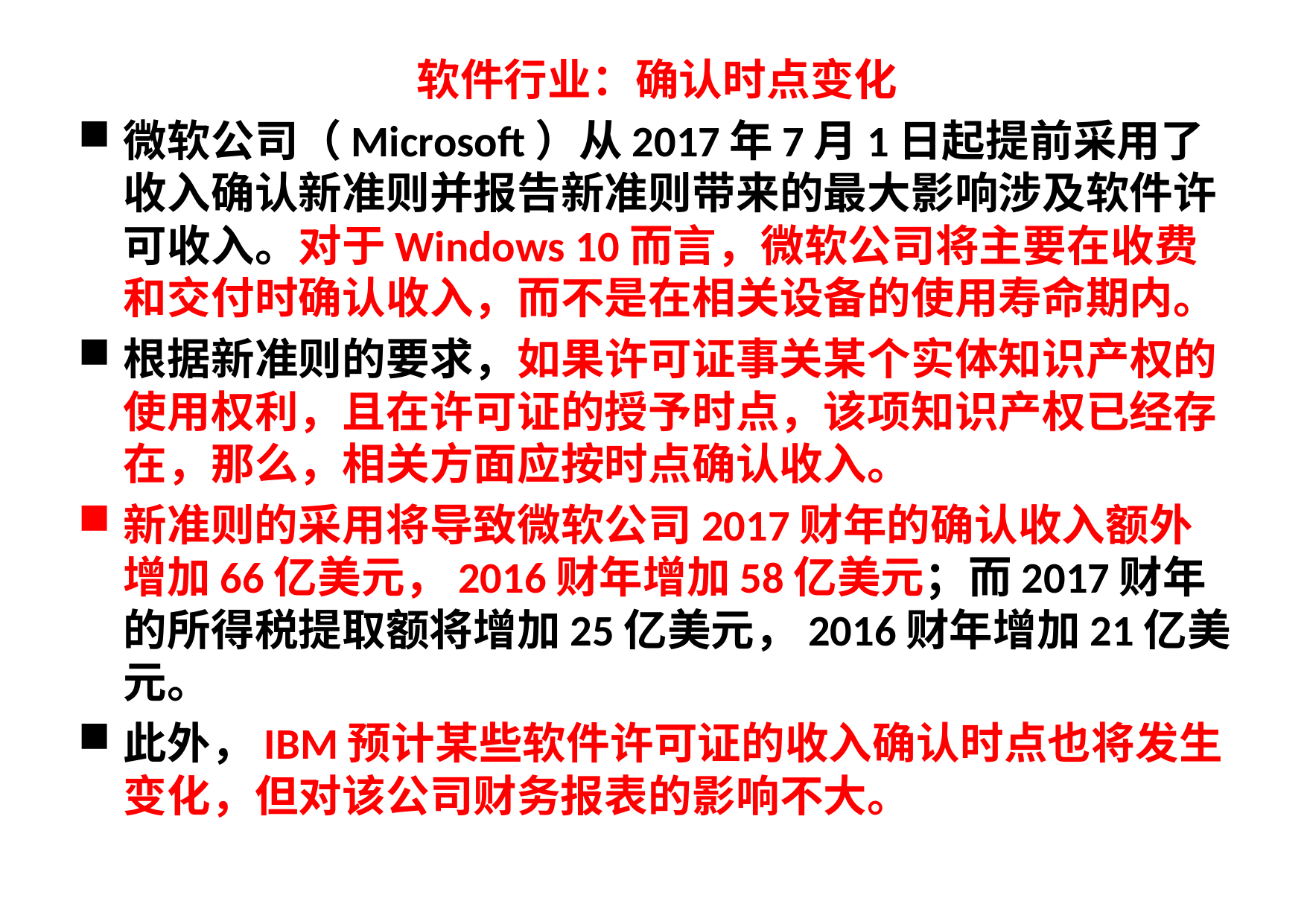

软件行业：确认时点变化
微软公司（Microsoft）从2017年7月1日起提前采用了收入确认新准则并报告新准则带来的最大影响涉及软件许可收入。对于Windows 10而言，微软公司将主要在收费和交付时确认收入，而不是在相关设备的使用寿命期内。
根据新准则的要求，如果许可证事关某个实体知识产权的使用权利，且在许可证的授予时点，该项知识产权已经存在，那么，相关方面应按时点确认收入。
新准则的采用将导致微软公司2017财年的确认收入额外增加66亿美元，2016财年增加58亿美元；而2017财年的所得税提取额将增加25亿美元，2016财年增加21亿美元。
此外，IBM预计某些软件许可证的收入确认时点也将发生变化，但对该公司财务报表的影响不大。
113